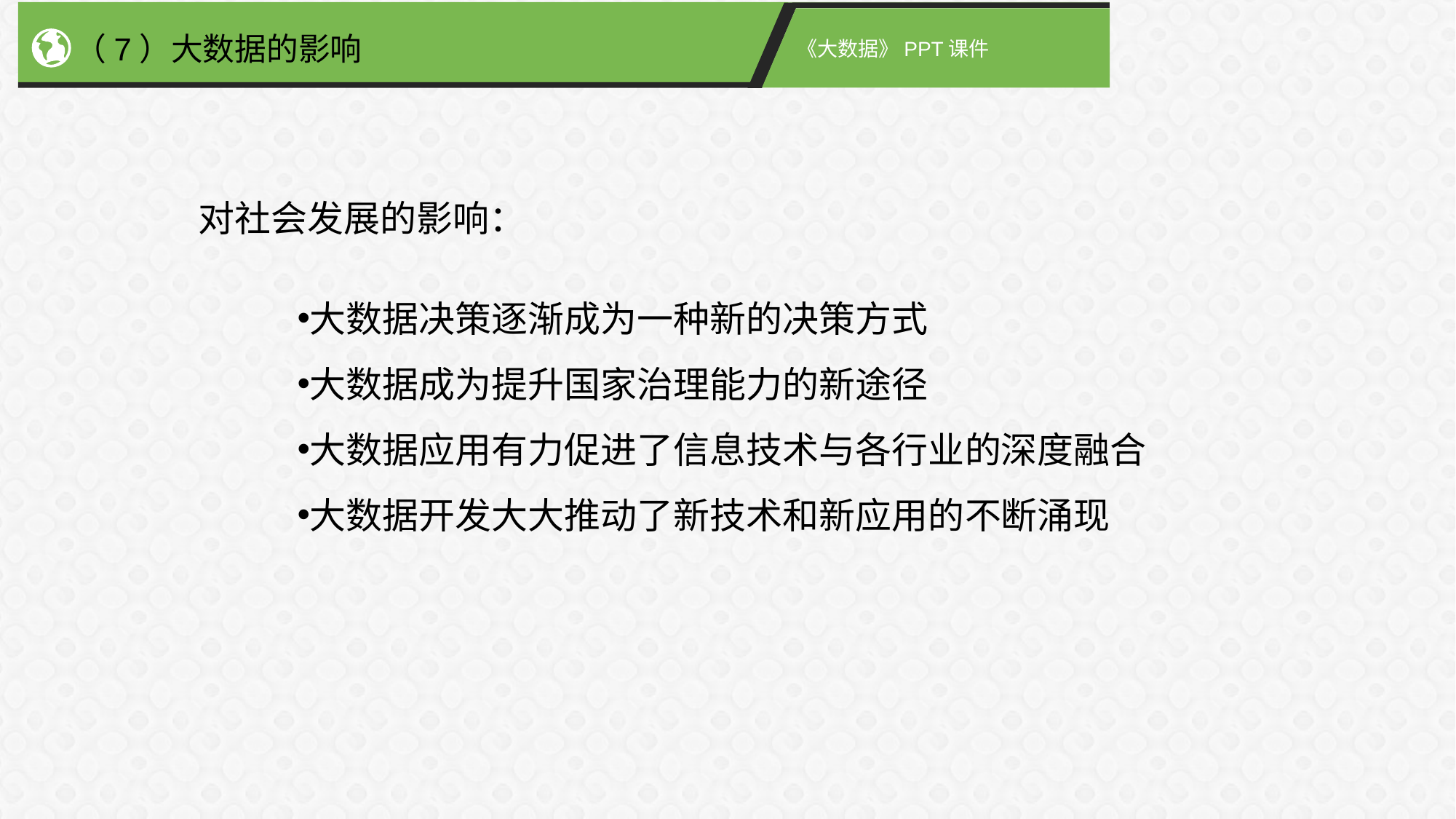

（7）大数据的影响

《大数据》PPT课件
	对社会发展的影响：
大数据决策逐渐成为一种新的决策方式
大数据成为提升国家治理能力的新途径
大数据应用有力促进了信息技术与各行业的深度融合
大数据开发大大推动了新技术和新应用的不断涌现